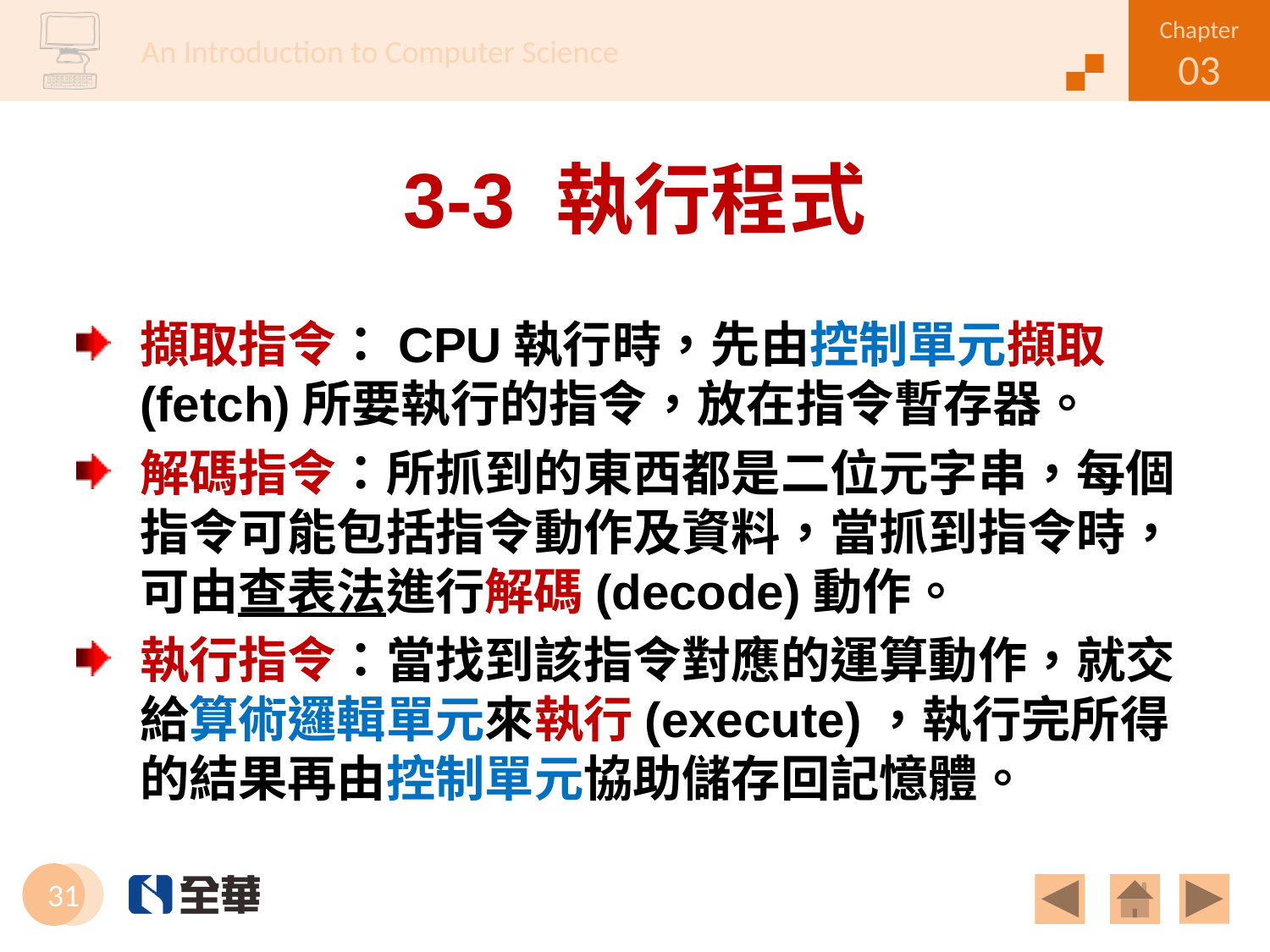

# 3-3 執行程式
擷取指令：CPU執行時，先由控制單元擷取(fetch)所要執行的指令，放在指令暫存器。
解碼指令：所抓到的東西都是二位元字串，每個指令可能包括指令動作及資料，當抓到指令時，可由查表法進行解碼(decode)動作。
執行指令：當找到該指令對應的運算動作，就交給算術邏輯單元來執行(execute)，執行完所得的結果再由控制單元協助儲存回記憶體。